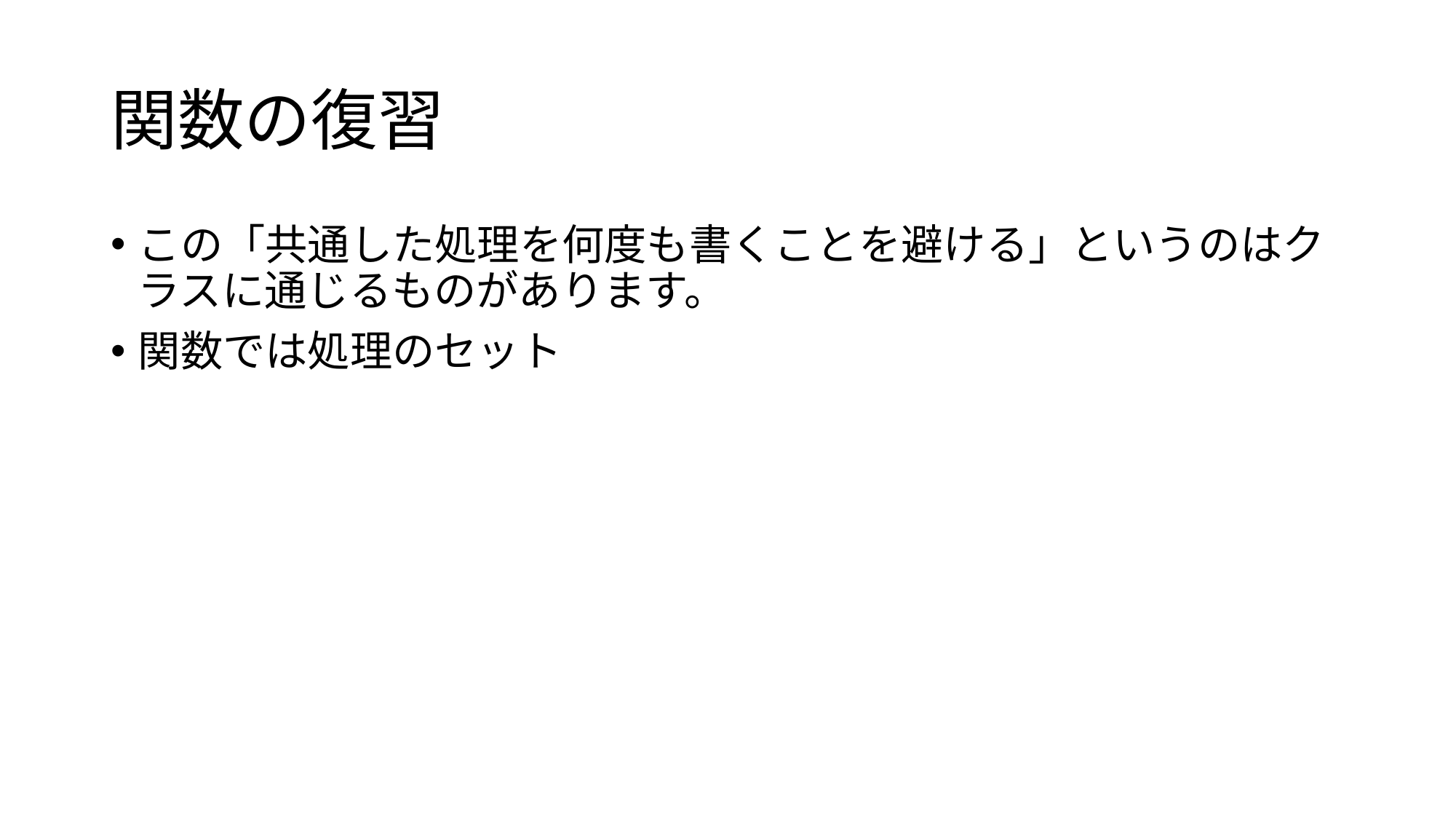

# 関数の復習
この「共通した処理を何度も書くことを避ける」というのはクラスに通じるものがあります。
関数では処理のセット